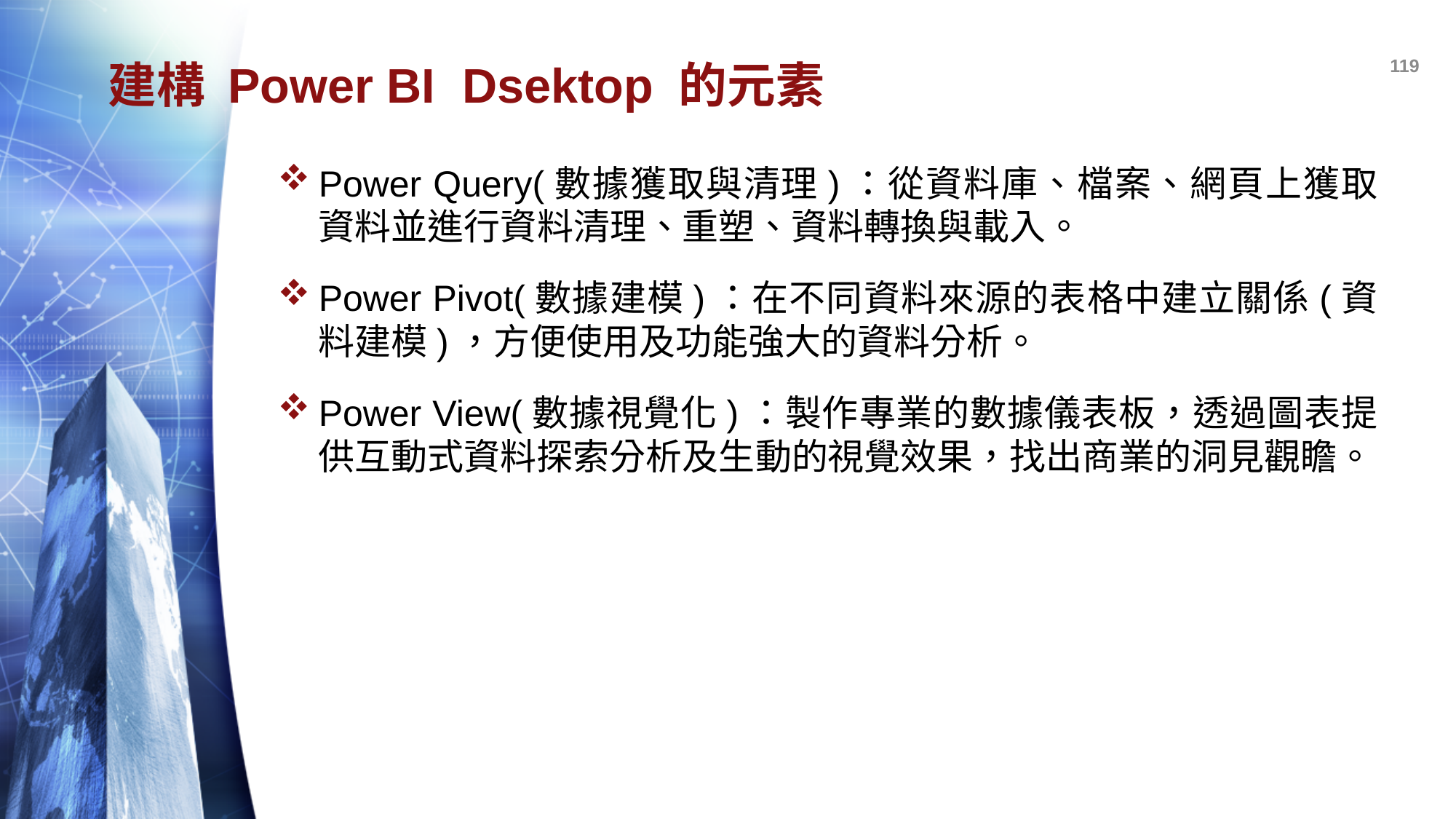

119
# 建構 Power BI  Dsektop 的元素
Power Query(數據獲取與清理)：從資料庫、檔案、網頁上獲取資料並進行資料清理、重塑、資料轉換與載入。
Power Pivot(數據建模)：在不同資料來源的表格中建立關係(資料建模)，方便使用及功能強大的資料分析。
Power View(數據視覺化)：製作專業的數據儀表板，透過圖表提供互動式資料探索分析及生動的視覺效果，找出商業的洞見觀瞻。